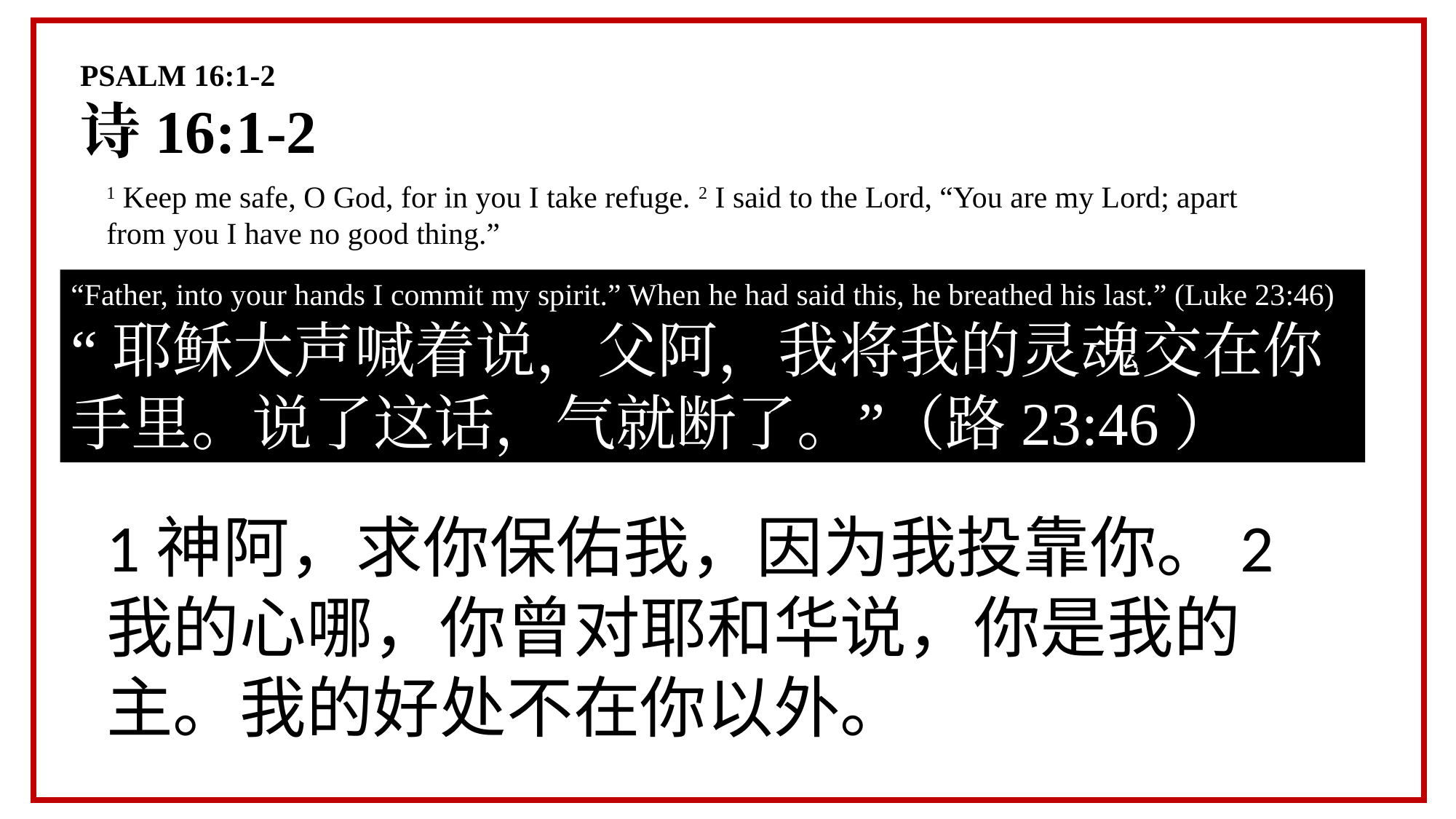

PSALM 16:1-2
诗16:1-2
1 Keep me safe, O God, for in you I take refuge. 2 I said to the Lord, “You are my Lord; apart from you I have no good thing.”

1神阿，求你保佑我，因为我投靠你。2我的心哪，你曾对耶和华说，你是我的主。我的好处不在你以外。
“Father, into your hands I commit my spirit.” When he had said this, he breathed his last.” (Luke 23:46)
“耶稣大声喊着说，父阿，我将我的灵魂交在你手里。说了这话，气就断了。”（路23:46）